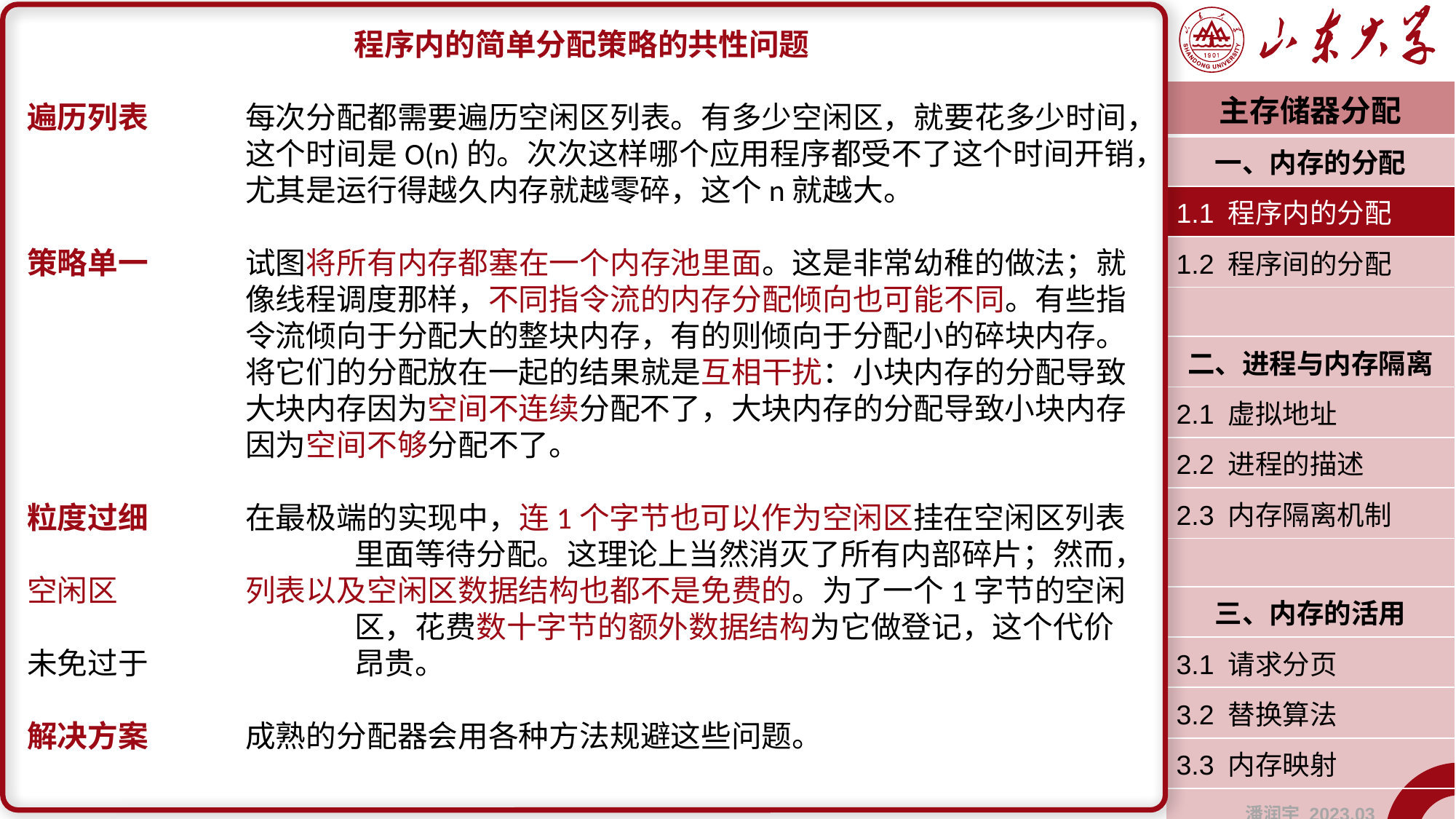

程序内的简单分配策略的共性问题

遍历列表	每次分配都需要遍历空闲区列表。有多少空闲区，就要花多少时间，		这个时间是O(n)的。次次这样哪个应用程序都受不了这个时间开销，		尤其是运行得越久内存就越零碎，这个n就越大。

策略单一	试图将所有内存都塞在一个内存池里面。这是非常幼稚的做法；就		像线程调度那样，不同指令流的内存分配倾向也可能不同。有些指		令流倾向于分配大的整块内存，有的则倾向于分配小的碎块内存。		将它们的分配放在一起的结果就是互相干扰：小块内存的分配导致		大块内存因为空间不连续分配不了，大块内存的分配导致小块内存		因为空间不够分配不了。

粒度过细	在最极端的实现中，连1个字节也可以作为空闲区挂在空闲区列表			里面等待分配。这理论上当然消灭了所有内部碎片；然而，空闲区		列表以及空闲区数据结构也都不是免费的。为了一个1字节的空闲			区，花费数十字节的额外数据结构为它做登记，这个代价未免过于		昂贵。

解决方案	成熟的分配器会用各种方法规避这些问题。
| 主存储器分配 |
| --- |
| 一、内存的分配 |
| 1.1 程序内的分配 |
| 1.2 程序间的分配 |
|  |
| 二、进程与内存隔离 |
| 2.1 虚拟地址 |
| 2.2 进程的描述 |
| 2.3 内存隔离机制 |
|  |
| 三、内存的活用 |
| 3.1 请求分页 |
| 3.2 替换算法 |
| 3.3 内存映射 |
| 潘润宇 2023.03 |